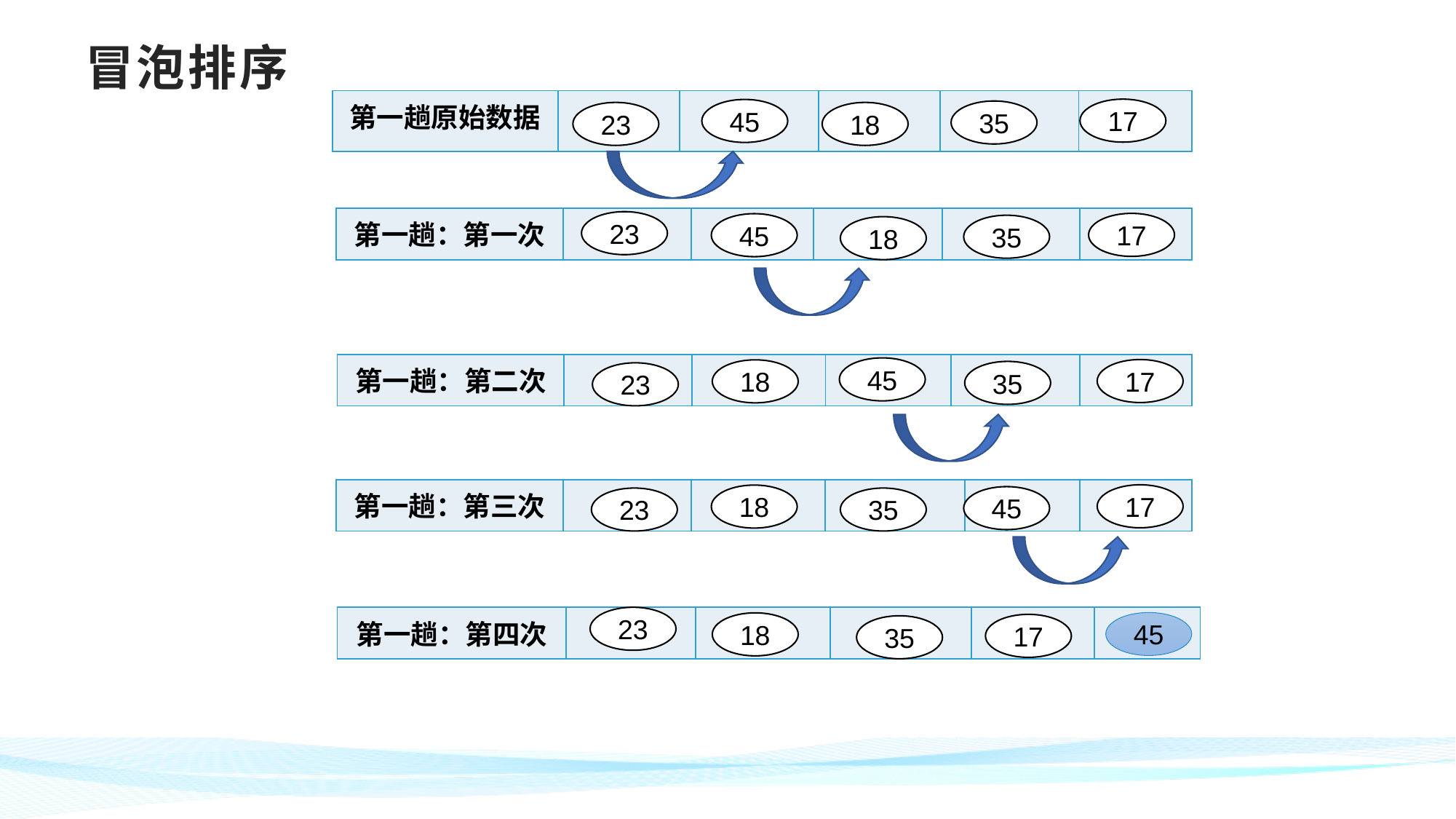

# 冒泡排序
| 第一趟原始数据 |  |  |  |  |  |
| --- | --- | --- | --- | --- | --- |
17
45
35
23
18

| 第一趟：第一次 |  |  |  |  |  |
| --- | --- | --- | --- | --- | --- |
23
17
45
35
18

| 第一趟：第二次 |  |  |  |  |  |
| --- | --- | --- | --- | --- | --- |
45
17
18
35
23

| 第一趟：第三次 |  |  |  |  |  |
| --- | --- | --- | --- | --- | --- |
17
18
45
23
35

| 第一趟：第四次 |  |  |  |  |  |
| --- | --- | --- | --- | --- | --- |
23
45
18
17
35
73